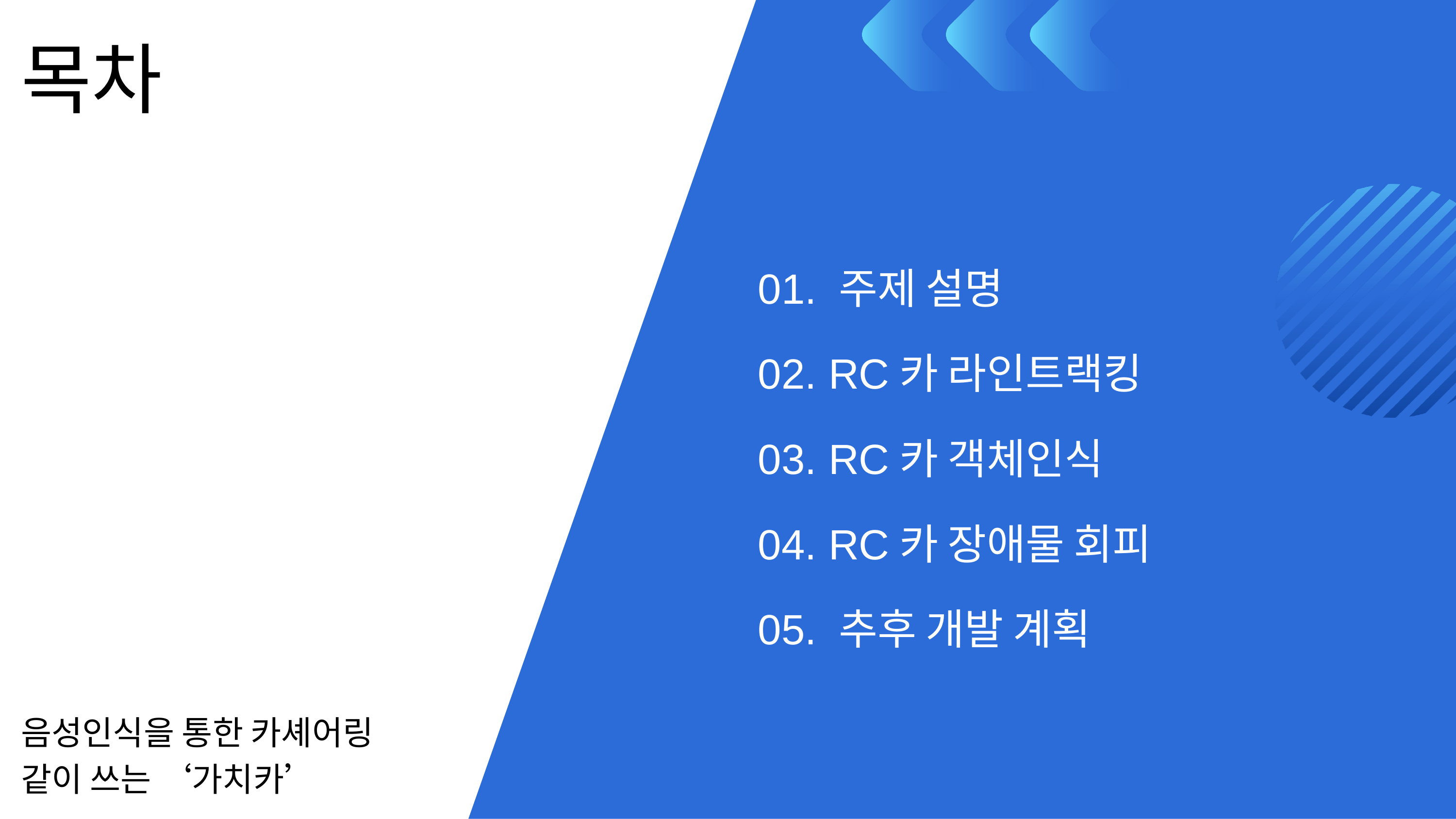

목차

01. 주제 설명
02. RC카 라인트랙킹
03. RC카 객체인식
04. RC카 장애물 회피
05. 추후 개발 계획

음성인식을 통한 카셰어링
같이 쓰는 ‘가치카’